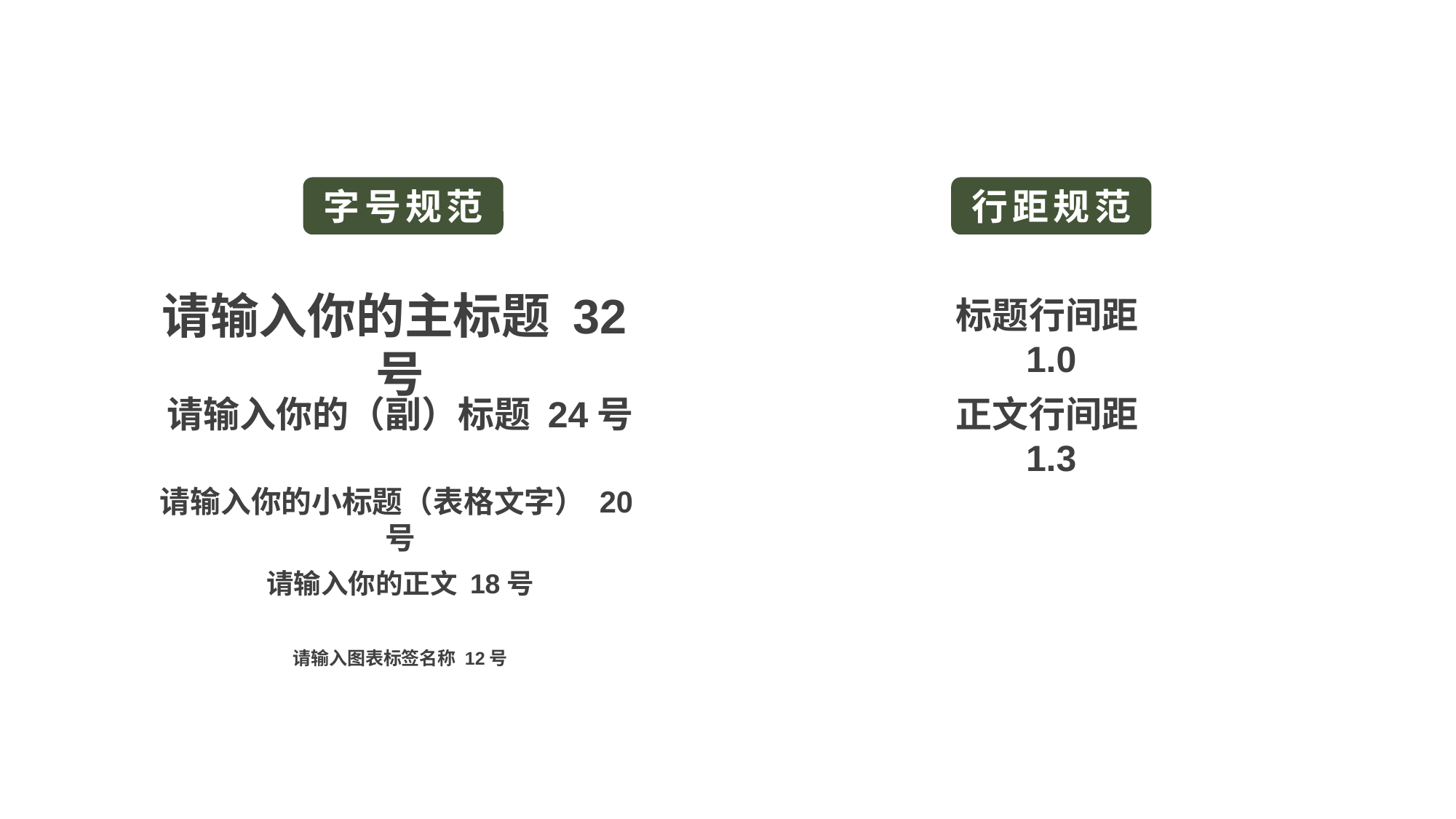

字号规范
行距规范
请输入你的主标题 32号
标题行间距1.0
请输入你的（副）标题 24号
正文行间距1.3
请输入你的小标题（表格文字） 20号
请输入你的正文 18号
请输入图表标签名称 12号